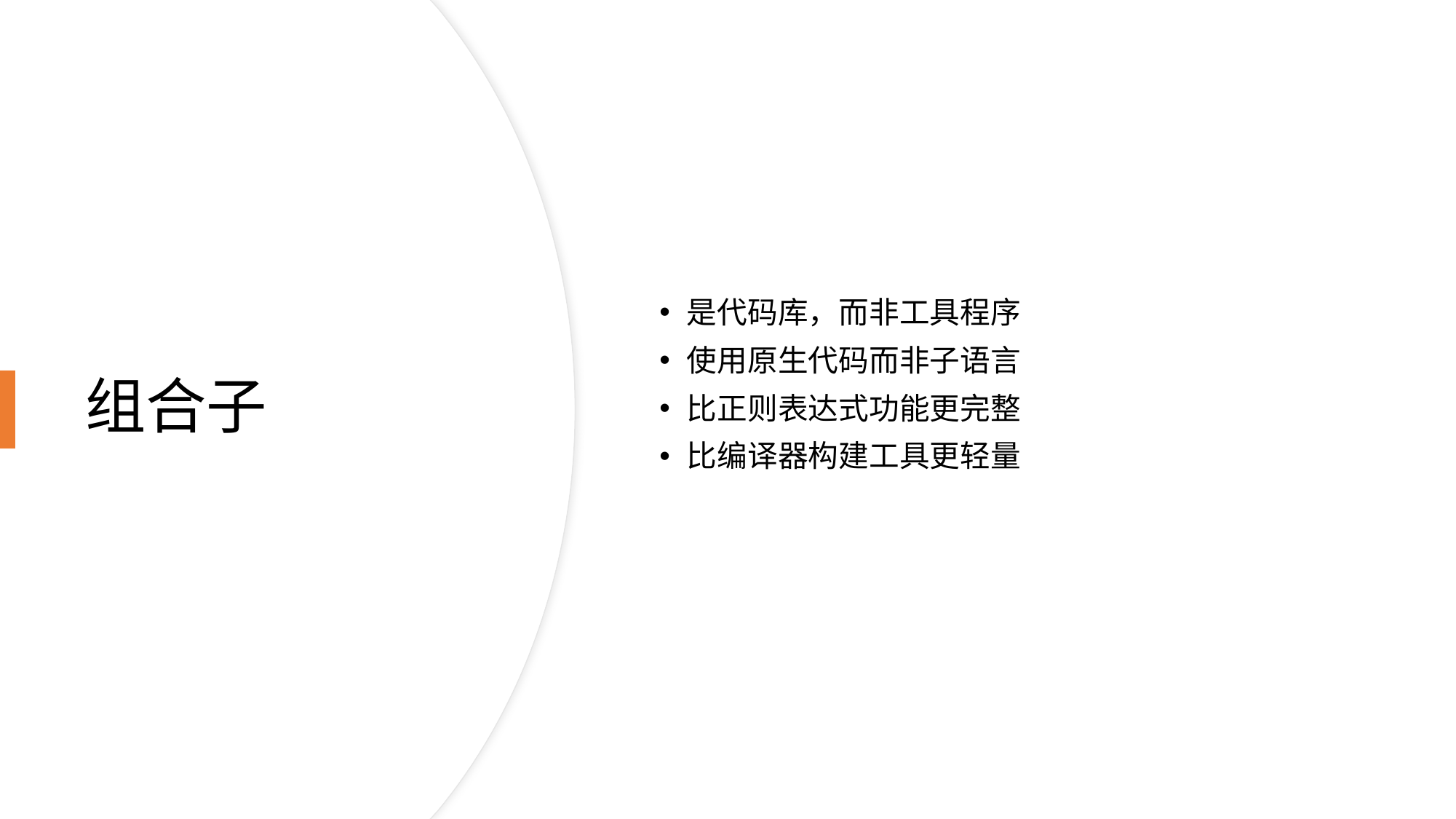

是代码库，而非工具程序
使用原生代码而非子语言
比正则表达式功能更完整
比编译器构建工具更轻量

# 组合子